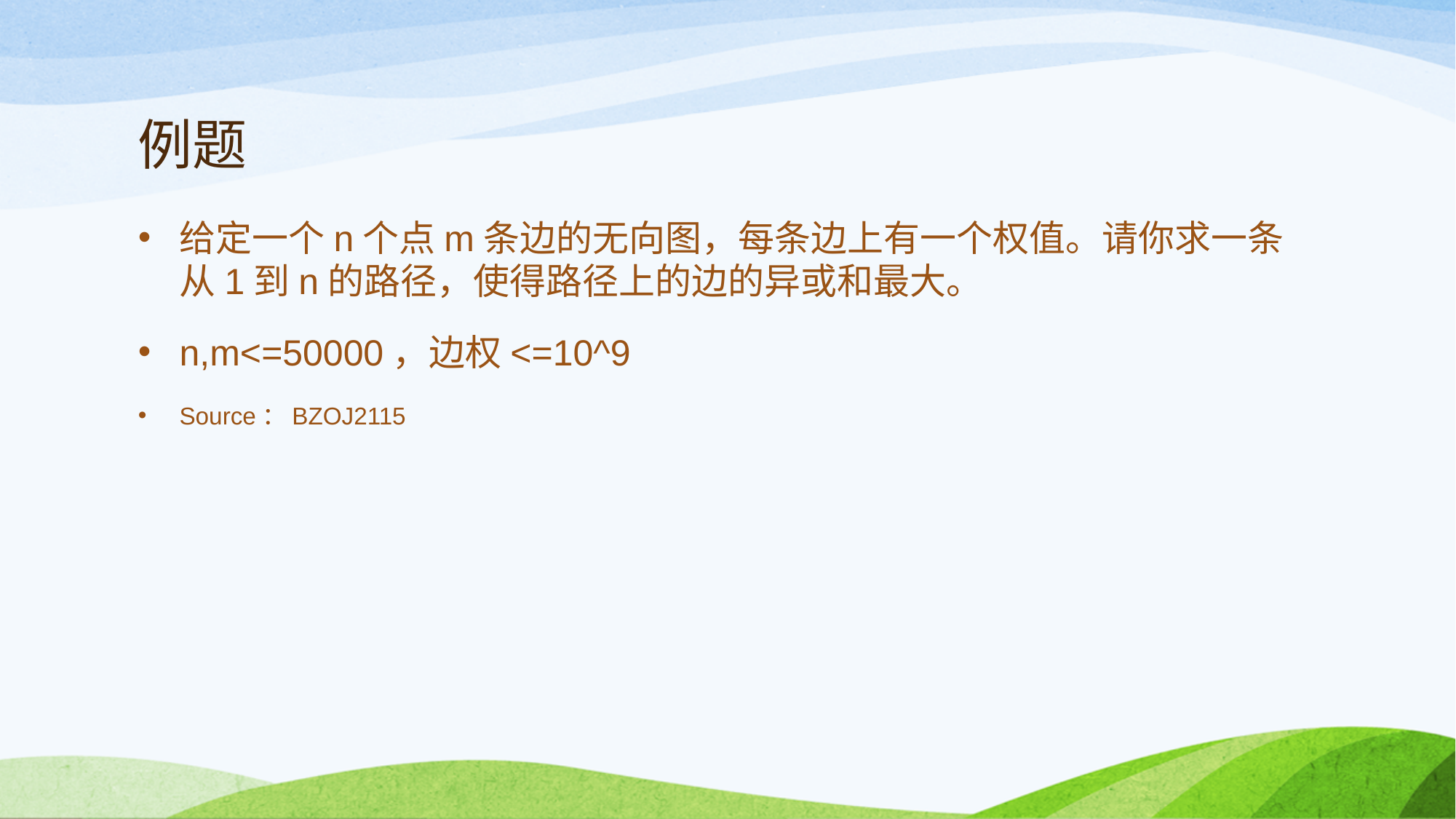

# 例题
给定一个n个点m条边的无向图，每条边上有一个权值。请你求一条从1到n的路径，使得路径上的边的异或和最大。
n,m<=50000，边权<=10^9
Source：BZOJ2115